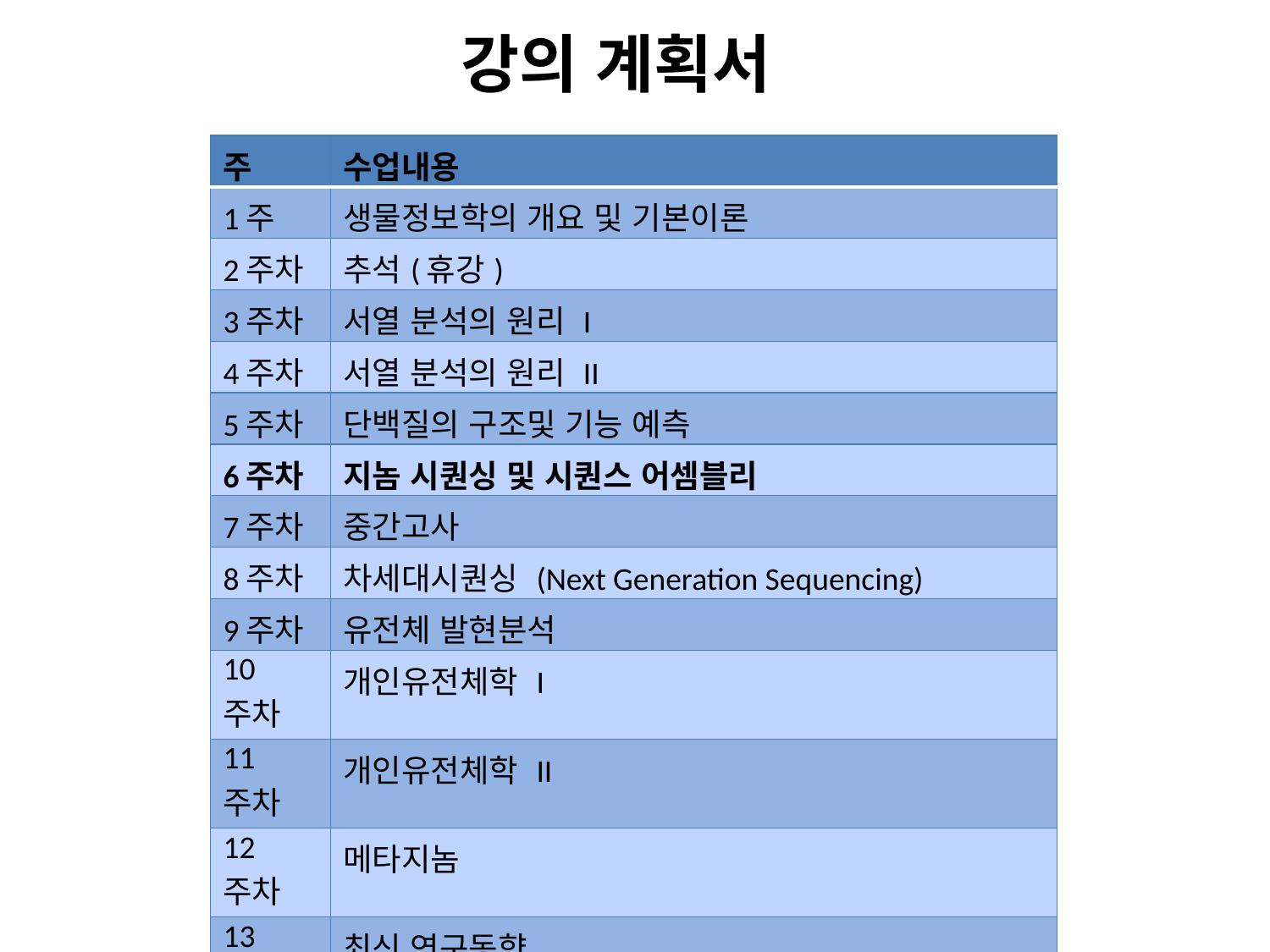

강의 계획서
| 주 | 수업내용 |
| --- | --- |
| 1주 | 생물정보학의 개요 및 기본이론 |
| 2주차 | 추석(휴강) |
| 3주차 | 서열 분석의 원리 I |
| 4주차 | 서열 분석의 원리 II |
| 5주차 | 단백질의 구조및 기능 예측 |
| 6주차 | 지놈 시퀀싱 및 시퀀스 어셈블리 |
| 7주차 | 중간고사 |
| 8주차 | 차세대시퀀싱 (Next Generation Sequencing) |
| 9주차 | 유전체 발현분석 |
| 10주차 | 개인유전체학 I |
| 11주차 | 개인유전체학 II |
| 12주차 | 메타지놈 |
| 13주차 | 최신 연구동향 |
| 14주차 | 기말고사 |